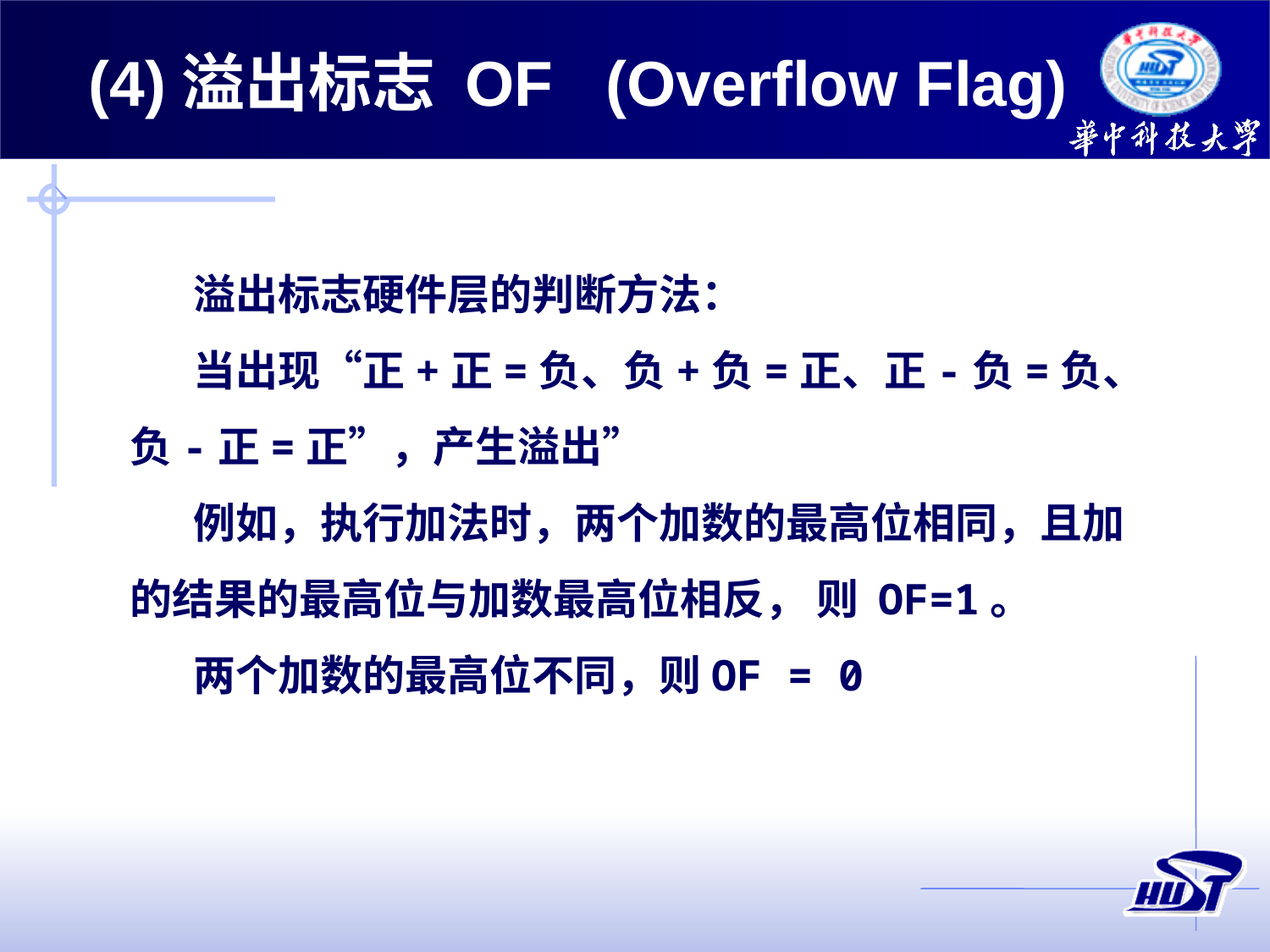

(4)溢出标志 OF   (Overflow Flag)
溢出标志硬件层的判断方法：
当出现“正+正=负、负+负=正、正-负=负、负-正=正”，产生溢出”
例如，执行加法时，两个加数的最高位相同，且加的结果的最高位与加数最高位相反， 则 OF=1。
两个加数的最高位不同，则OF = 0